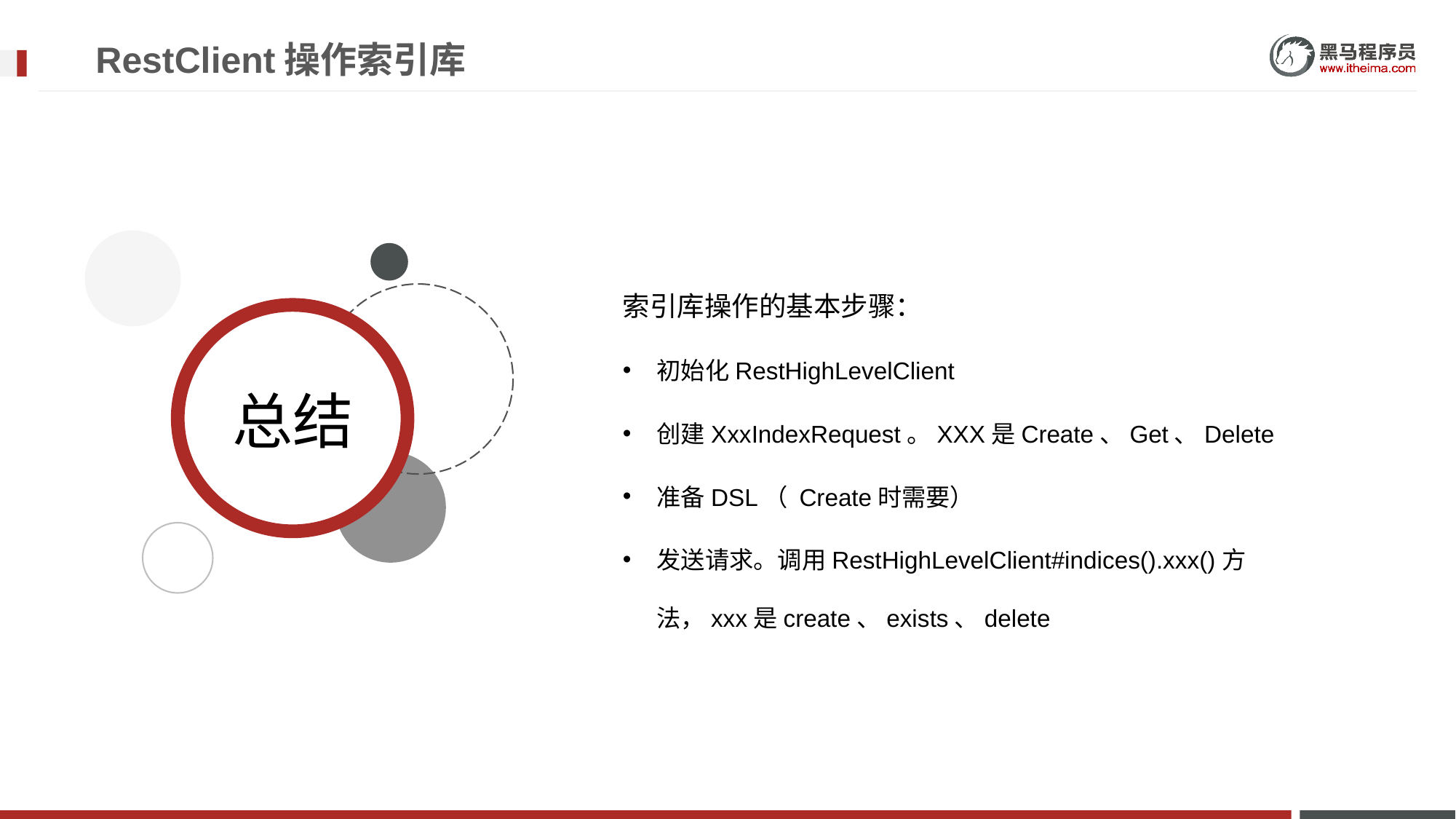

# RestClient操作索引库
索引库操作的基本步骤：
初始化RestHighLevelClient
创建XxxIndexRequest。XXX是Create、Get、Delete
准备DSL（ Create时需要）
发送请求。调用RestHighLevelClient#indices().xxx()方法，xxx是create、exists、delete